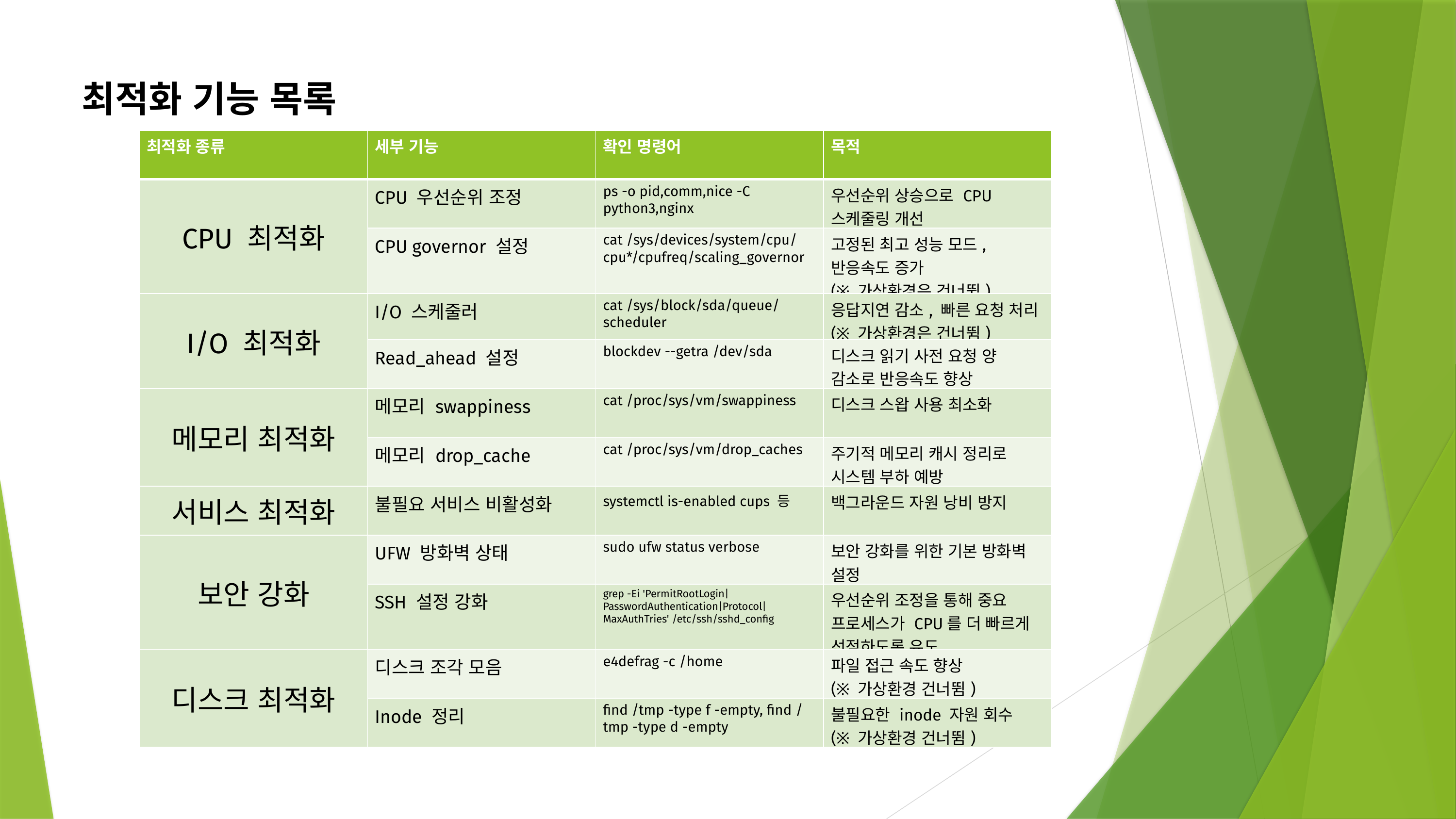

최적화 기능 목록
| 최적화 종류 | 세부 기능 | 확인 명령어 | 목적 |
| --- | --- | --- | --- |
| CPU 최적화 | CPU 우선순위 조정 | ps -o pid,comm,nice -C python3,nginx | 우선순위 상승으로 CPU 스케줄링 개선 |
|  | CPU governor 설정 | cat /sys/devices/system/cpu/cpu\*/cpufreq/scaling\_governor | 고정된 최고 성능 모드, 반응속도 증가 (※ 가상환경은 건너뜀) |
| I/O 최적화 | I/O 스케줄러 | cat /sys/block/sda/queue/scheduler | 응답지연 감소, 빠른 요청 처리 (※ 가상환경은 건너뜀) |
|  | Read\_ahead 설정 | blockdev --getra /dev/sda | 디스크 읽기 사전 요청 양 감소로 반응속도 향상 |
| 메모리 최적화 | 메모리 swappiness | cat /proc/sys/vm/swappiness | 디스크 스왑 사용 최소화 |
|  | 메모리 drop\_cache | cat /proc/sys/vm/drop\_caches | 주기적 메모리 캐시 정리로 시스템 부하 예방 |
| 서비스 최적화 | 불필요 서비스 비활성화 | systemctl is-enabled cups 등 | 백그라운드 자원 낭비 방지 |
| 보안 강화 | UFW 방화벽 상태 | sudo ufw status verbose | 보안 강화를 위한 기본 방화벽 설정 |
|  | SSH 설정 강화 | grep -Ei 'PermitRootLogin|PasswordAuthentication|Protocol|MaxAuthTries' /etc/ssh/sshd\_config | 우선순위 조정을 통해 중요 프로세스가 CPU를 더 빠르게 선점하도록 유도 |
| 디스크 최적화 | 디스크 조각 모음 | e4defrag -c /home | 파일 접근 속도 향상 (※ 가상환경 건너뜀) |
|  | Inode 정리 | find /tmp -type f -empty, find /tmp -type d -empty | 불필요한 inode 자원 회수 (※ 가상환경 건너뜀) |